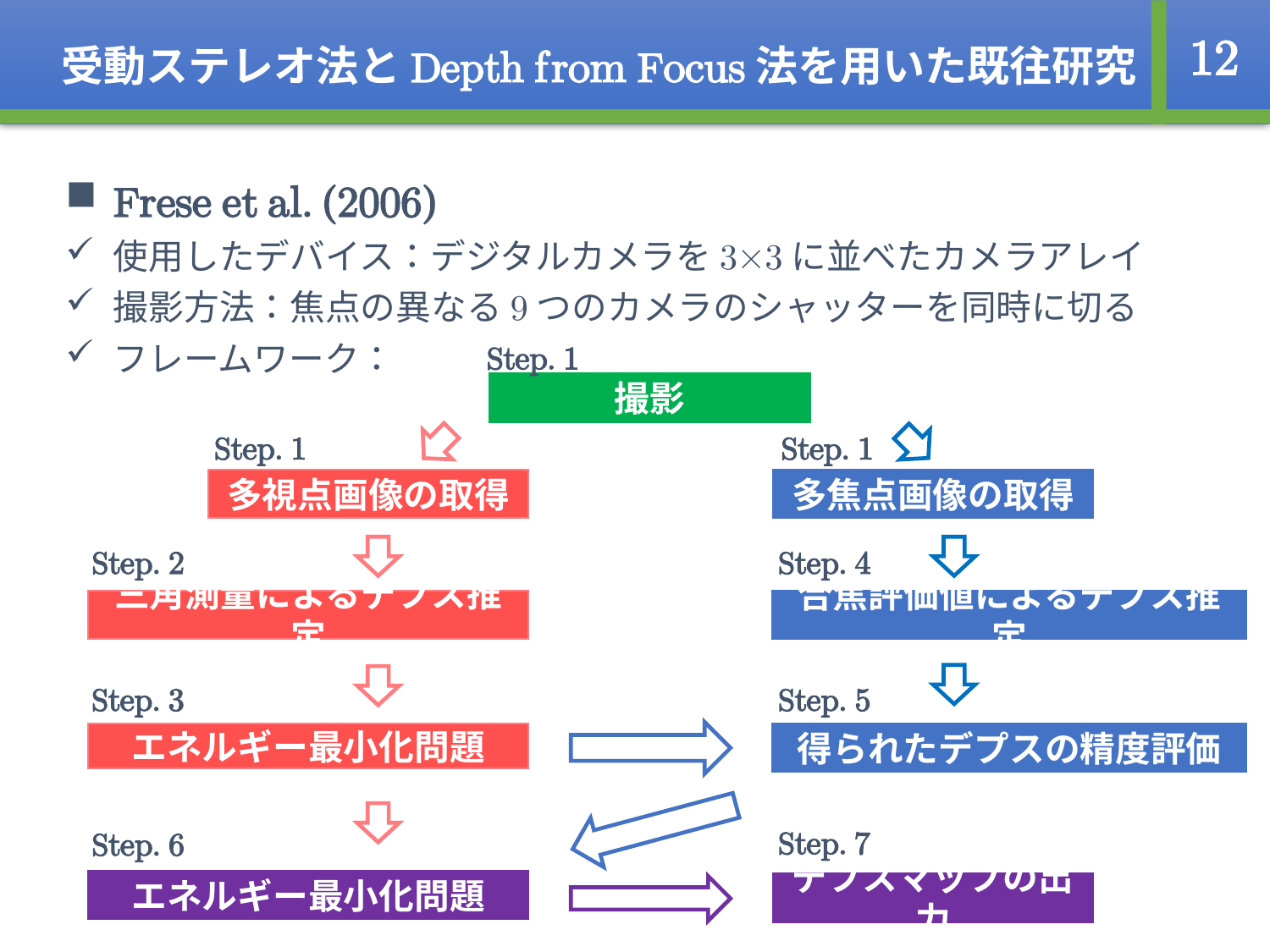

受動ステレオ法とDepth from Focus法を用いた既往研究
12

Frese et al. (2006)
使用したデバイス：デジタルカメラを3×3に並べたカメラアレイ
撮影方法：焦点の異なる9つのカメラのシャッターを同時に切る
フレームワーク：
Step. 1
撮影

Step. 1
Step. 1
多視点画像の取得
多焦点画像の取得

Step. 2
Step. 4
三角測量によるデプス推定
合焦評価値によるデプス推定

Step. 3
Step. 5
エネルギー最小化問題
得られたデプスの精度評価

Step. 7
Step. 6
エネルギー最小化問題
デプスマップの出力